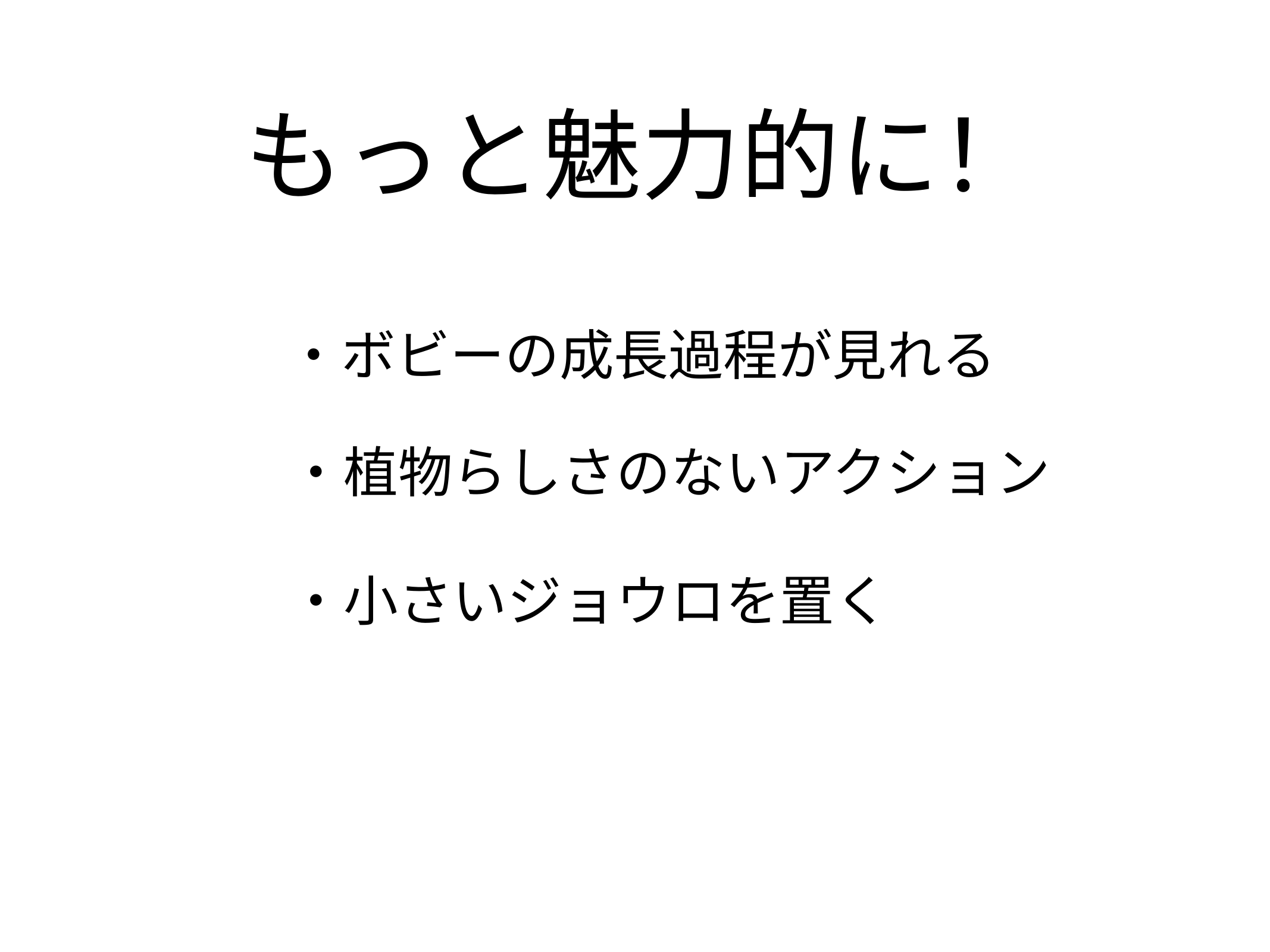

# もっと魅力的に！
・ボビーの成長過程が見れる
・植物らしさのないアクション
・小さいジョウロを置く